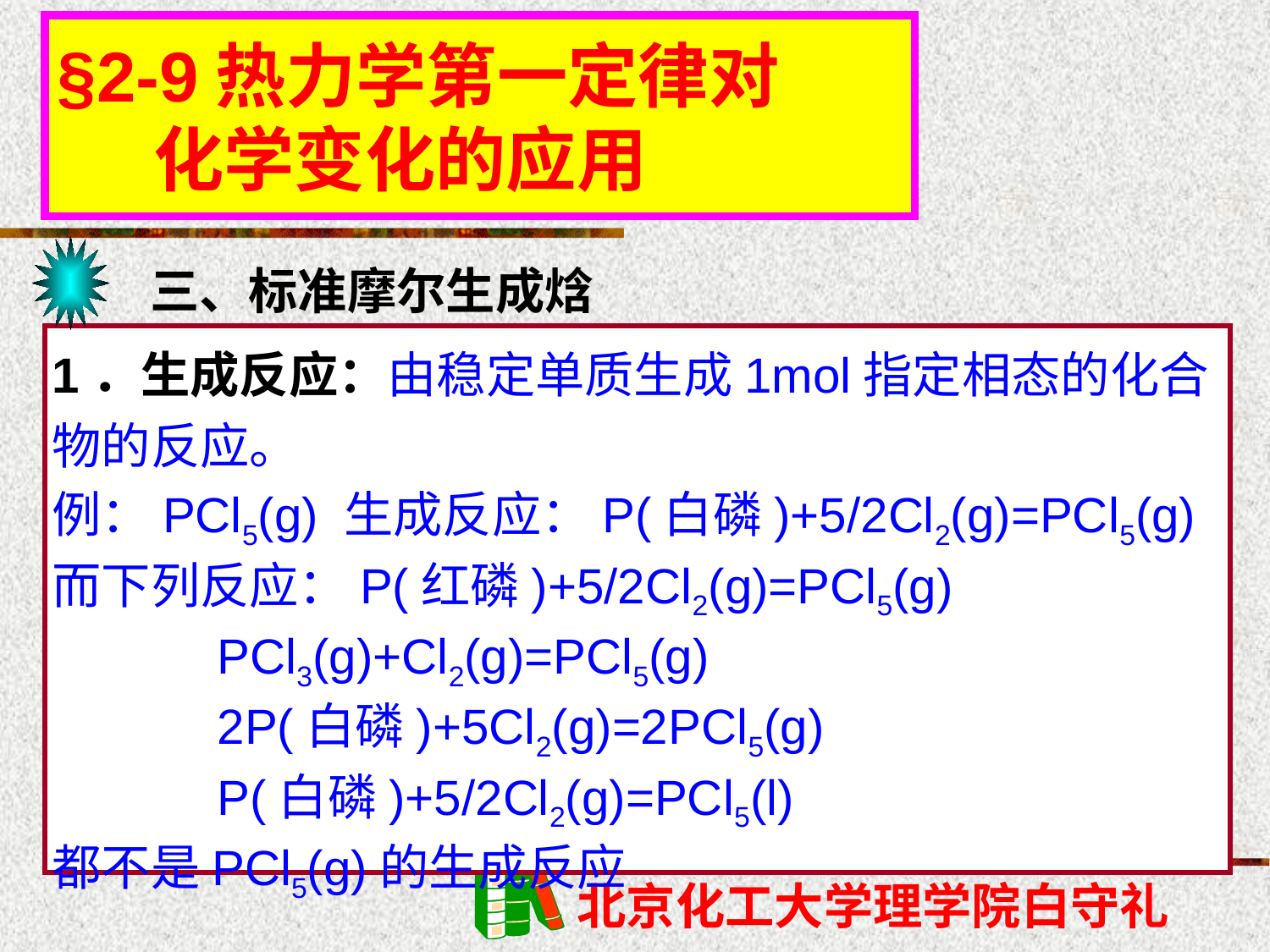

§2-9热力学第一定律对
      化学变化的应用

三、标准摩尔生成焓
1．生成反应：由稳定单质生成1mol指定相态的化合物的反应。
例：PCl5(g) 生成反应：P(白磷)+5/2Cl2(g)=PCl5(g)
而下列反应：P(红磷)+5/2Cl2(g)=PCl5(g)
            PCl3(g)+Cl2(g)=PCl5(g)
            2P(白磷)+5Cl2(g)=2PCl5(g)
            P(白磷)+5/2Cl2(g)=PCl5(l)
都不是PCl5(g)的生成反应